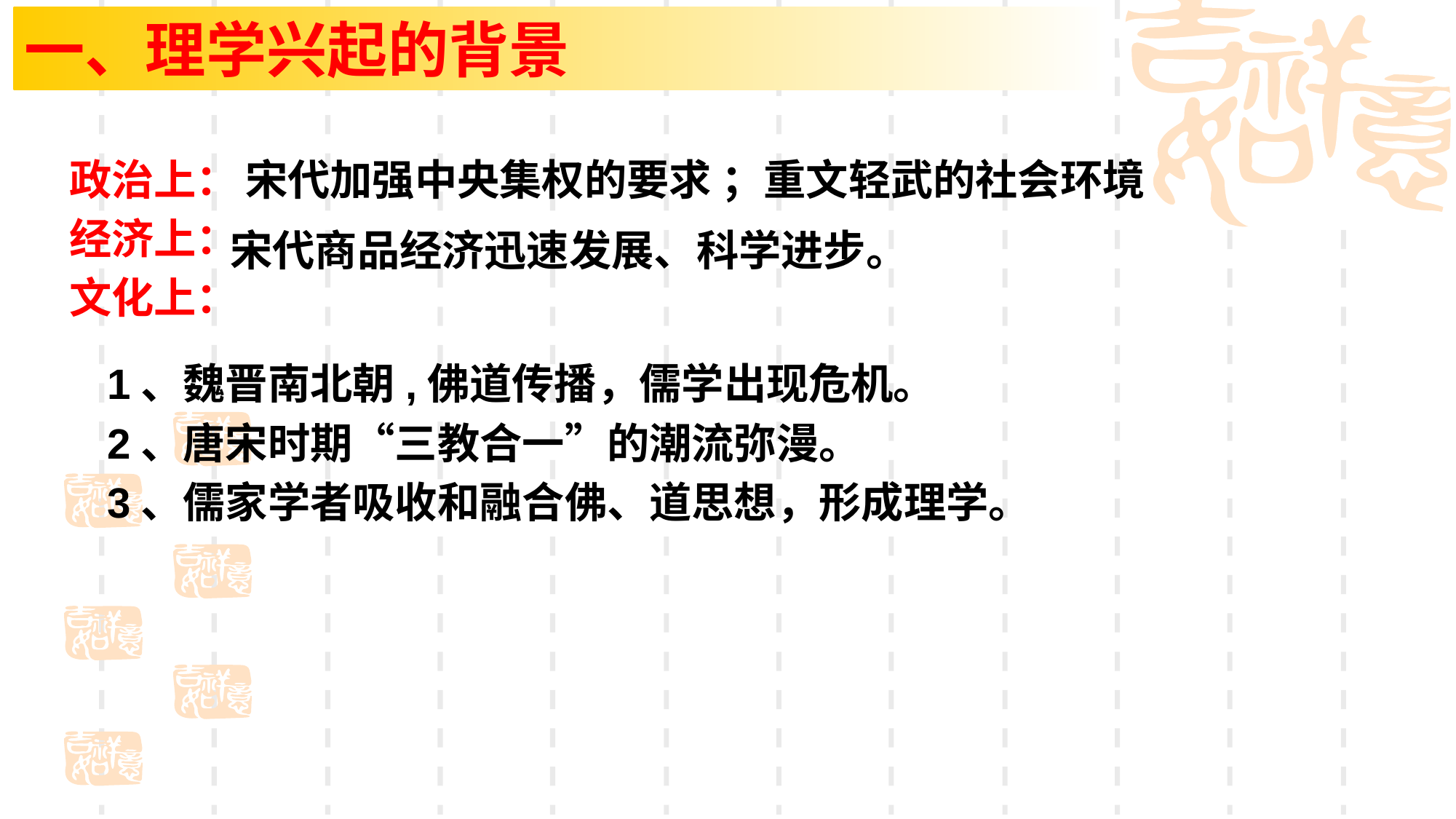

一、理学兴起的背景
政治上：
经济上：
文化上：

 宋代加强中央集权的要求 ；重文轻武的社会环境
宋代商品经济迅速发展、科学进步。
1、魏晋南北朝,佛道传播，儒学出现危机。
2、唐宋时期“三教合一”的潮流弥漫。
3、儒家学者吸收和融合佛、道思想，形成理学。